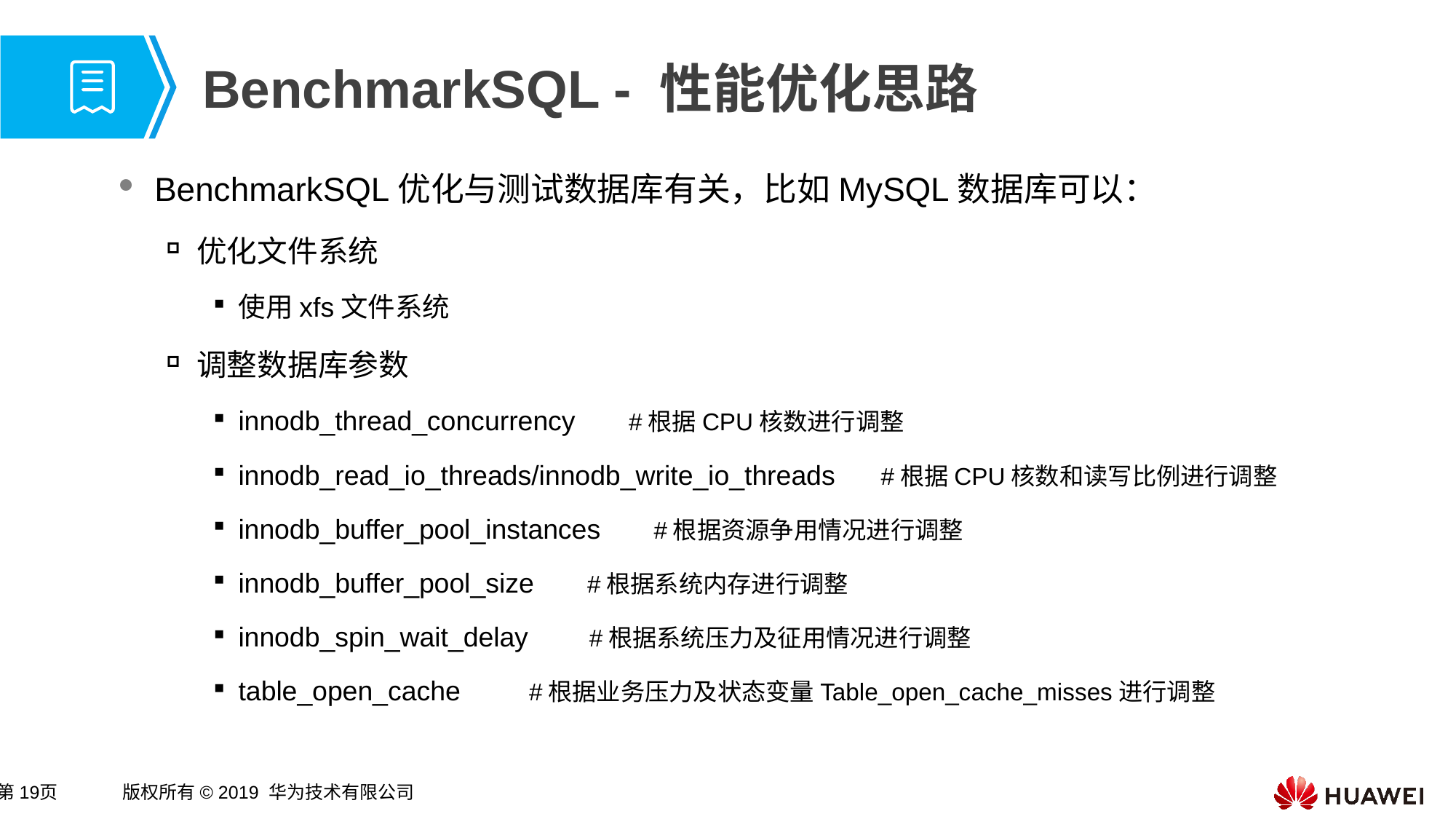

# BenchmarkSQL - 性能优化思路
BenchmarkSQL优化与测试数据库有关，比如MySQL数据库可以：
优化文件系统
使用xfs文件系统
调整数据库参数
innodb_thread_concurrency       #根据CPU核数进行调整
innodb_read_io_threads/innodb_write_io_threads      #根据CPU核数和读写比例进行调整
innodb_buffer_pool_instances       #根据资源争用情况进行调整
innodb_buffer_pool_size       #根据系统内存进行调整
innodb_spin_wait_delay        #根据系统压力及征用情况进行调整
table_open_cache         #根据业务压力及状态变量Table_open_cache_misses进行调整